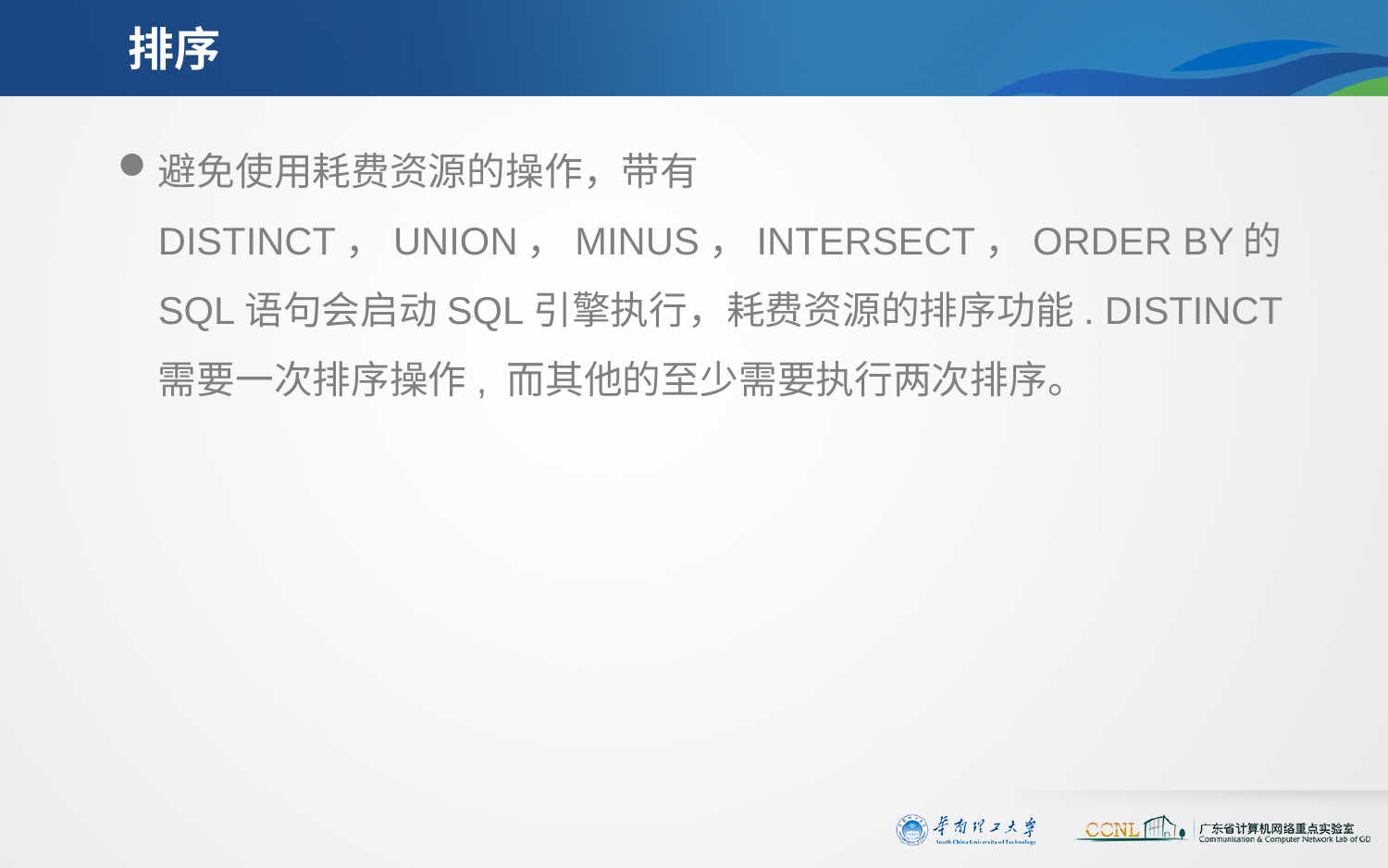

# 排序
避免使用耗费资源的操作，带有DISTINCT，UNION，MINUS，INTERSECT，ORDER BY的SQL语句会启动SQL引擎执行，耗费资源的排序功能. DISTINCT需要一次排序操作, 而其他的至少需要执行两次排序。